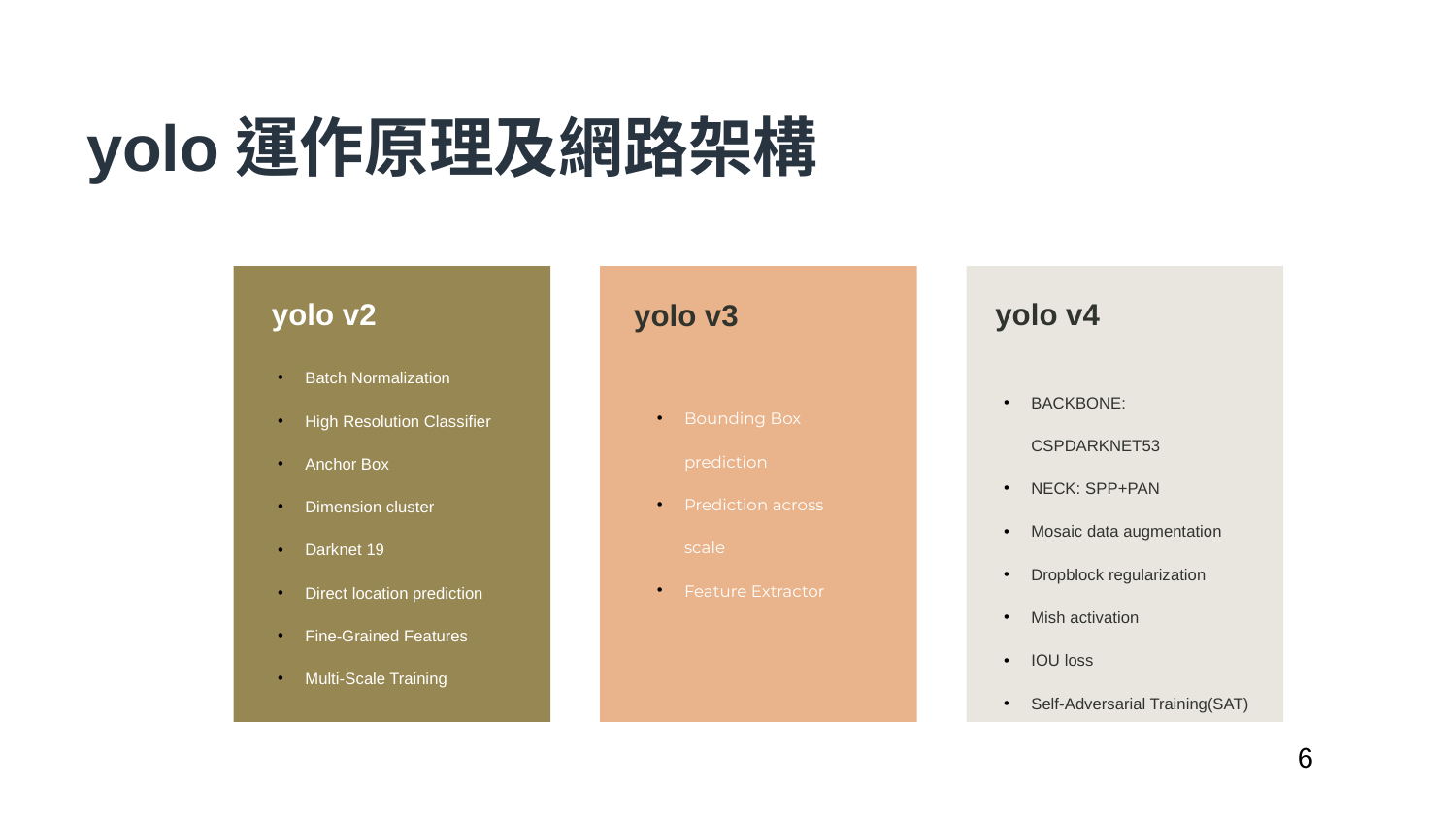

yolo運作原理及網路架構

yolo v2
yolo v4
yolo v3
yolo v1
Batch Normalization
High Resolution Classifier
Anchor Box
Dimension cluster
Darknet 19
Direct location prediction
Fine-Grained Features
Multi-Scale Training
BACKBONE: CSPDARKNET53
NECK: SPP+PAN
Mosaic data augmentation
Dropblock regularization
Mish activation
IOU loss
Self-Adversarial Training(SAT)
Bounding Box prediction
Prediction across scale
Feature Extractor
6